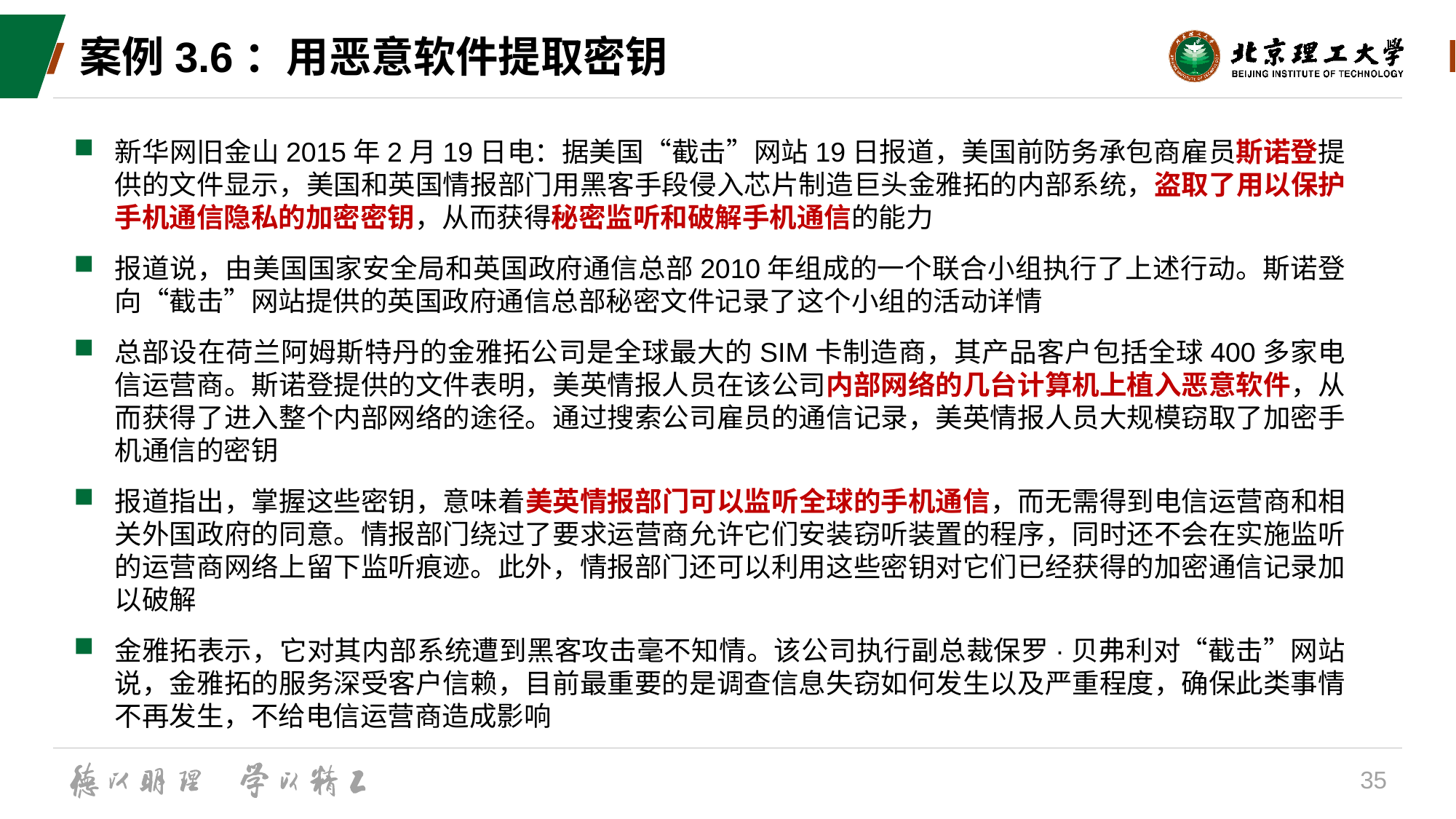

# 案例3.6：用恶意软件提取密钥
新华网旧金山2015年2月19日电：据美国“截击”网站19日报道，美国前防务承包商雇员斯诺登提供的文件显示，美国和英国情报部门用黑客手段侵入芯片制造巨头金雅拓的内部系统，盗取了用以保护手机通信隐私的加密密钥，从而获得秘密监听和破解手机通信的能力
报道说，由美国国家安全局和英国政府通信总部2010年组成的一个联合小组执行了上述行动。斯诺登向“截击”网站提供的英国政府通信总部秘密文件记录了这个小组的活动详情
总部设在荷兰阿姆斯特丹的金雅拓公司是全球最大的SIM卡制造商，其产品客户包括全球400多家电信运营商。斯诺登提供的文件表明，美英情报人员在该公司内部网络的几台计算机上植入恶意软件，从而获得了进入整个内部网络的途径。通过搜索公司雇员的通信记录，美英情报人员大规模窃取了加密手机通信的密钥
报道指出，掌握这些密钥，意味着美英情报部门可以监听全球的手机通信，而无需得到电信运营商和相关外国政府的同意。情报部门绕过了要求运营商允许它们安装窃听装置的程序，同时还不会在实施监听的运营商网络上留下监听痕迹。此外，情报部门还可以利用这些密钥对它们已经获得的加密通信记录加以破解
金雅拓表示，它对其内部系统遭到黑客攻击毫不知情。该公司执行副总裁保罗·贝弗利对“截击”网站说，金雅拓的服务深受客户信赖，目前最重要的是调查信息失窃如何发生以及严重程度，确保此类事情不再发生，不给电信运营商造成影响